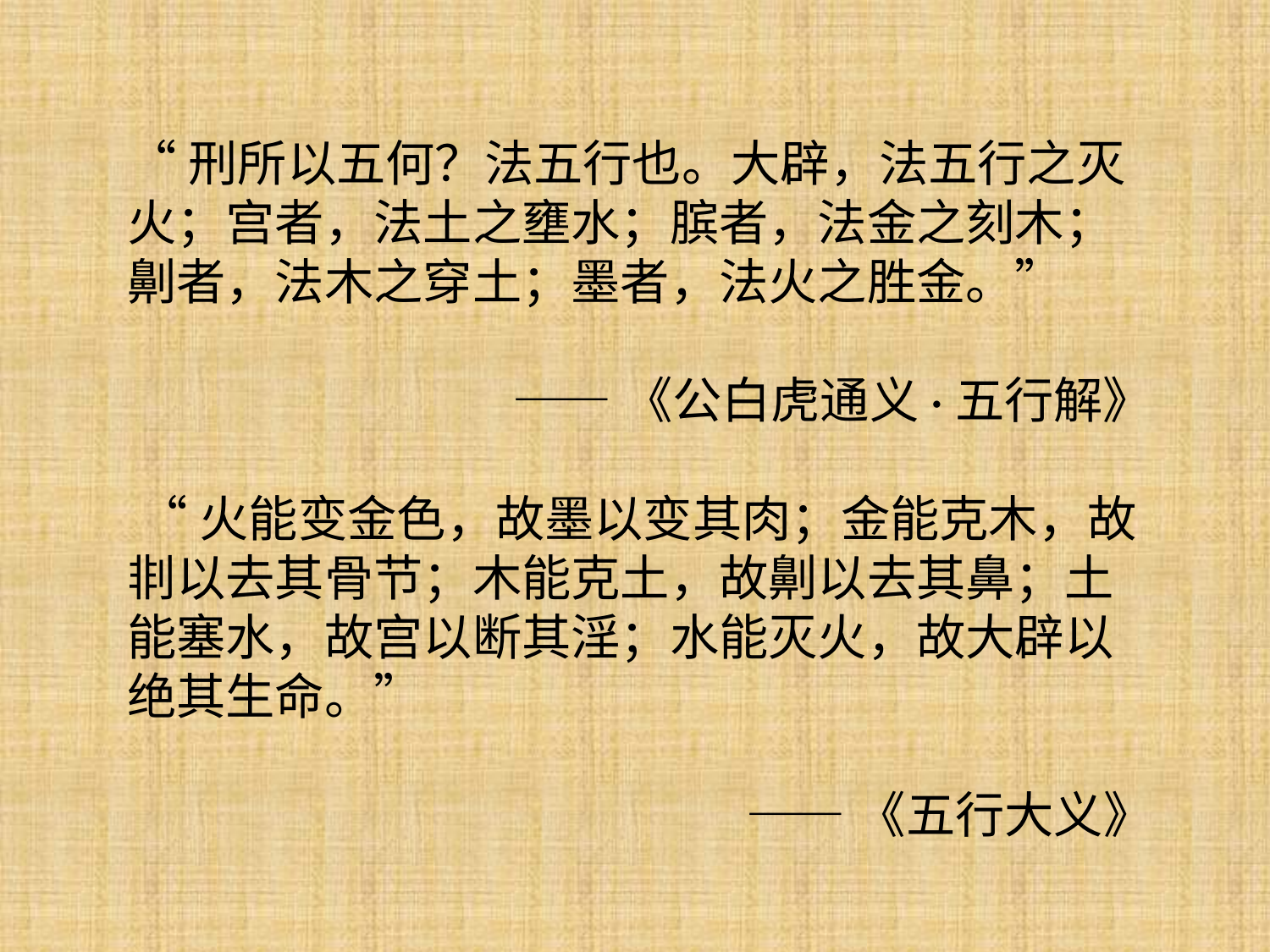

“刑所以五何？法五行也。大辟，法五行之灭火；宫者，法土之壅水；膑者，法金之刻木；劓者，法木之穿土；墨者，法火之胜金。”

——《公白虎通义·五行解》

 “火能变金色，故墨以变其肉；金能克木，故剕以去其骨节；木能克土，故劓以去其鼻；土能塞水，故宫以断其淫；水能灭火，故大辟以绝其生命。”

——《五行大义》